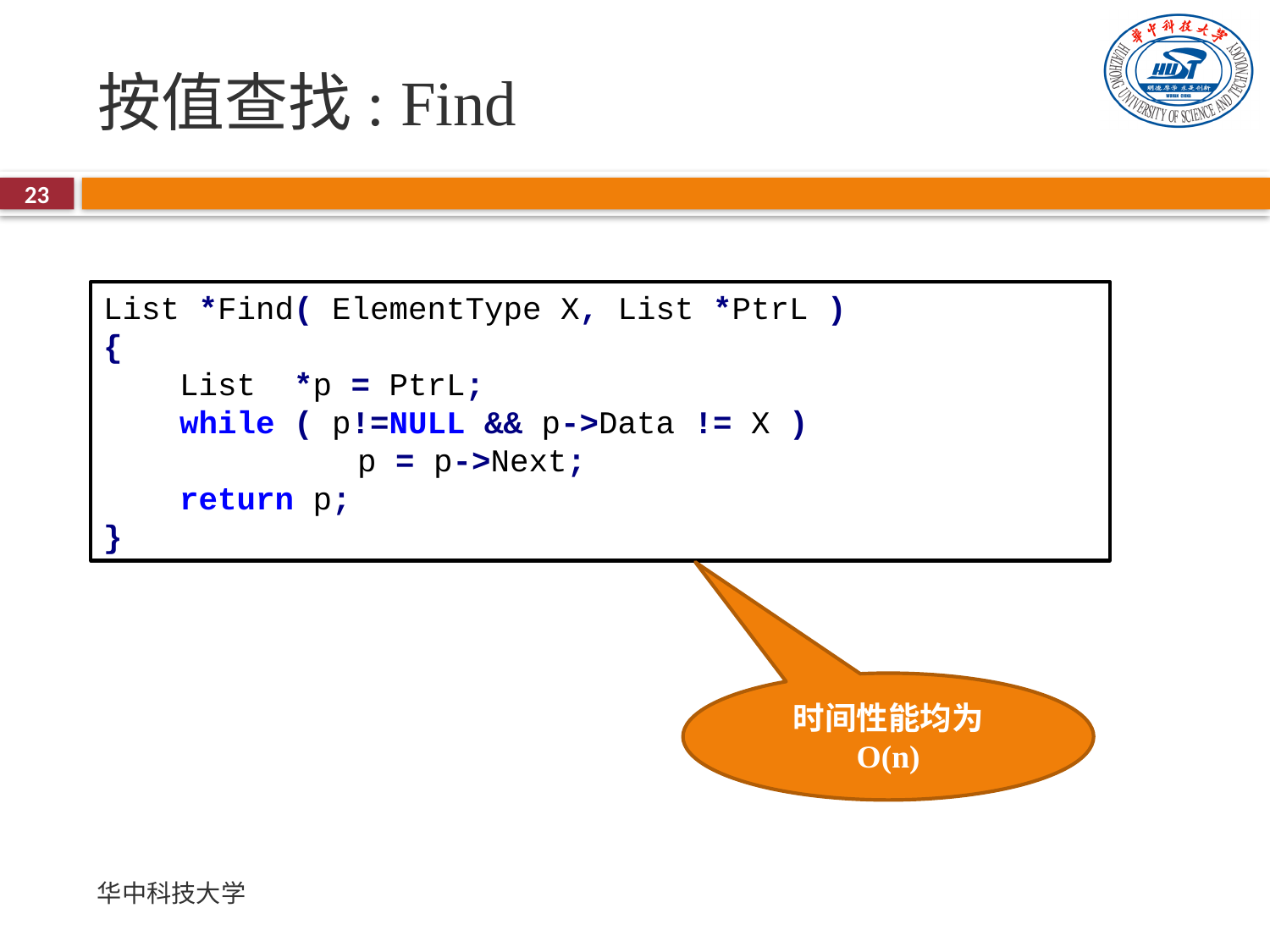

# 按值查找: Find
23
List *Find( ElementType X, List *PtrL )
{
    List  *p = PtrL;
    while ( p!=NULL && p->Data != X )
		p = p->Next;
    return p;
}
时间性能均为 O(n)
华中科技大学